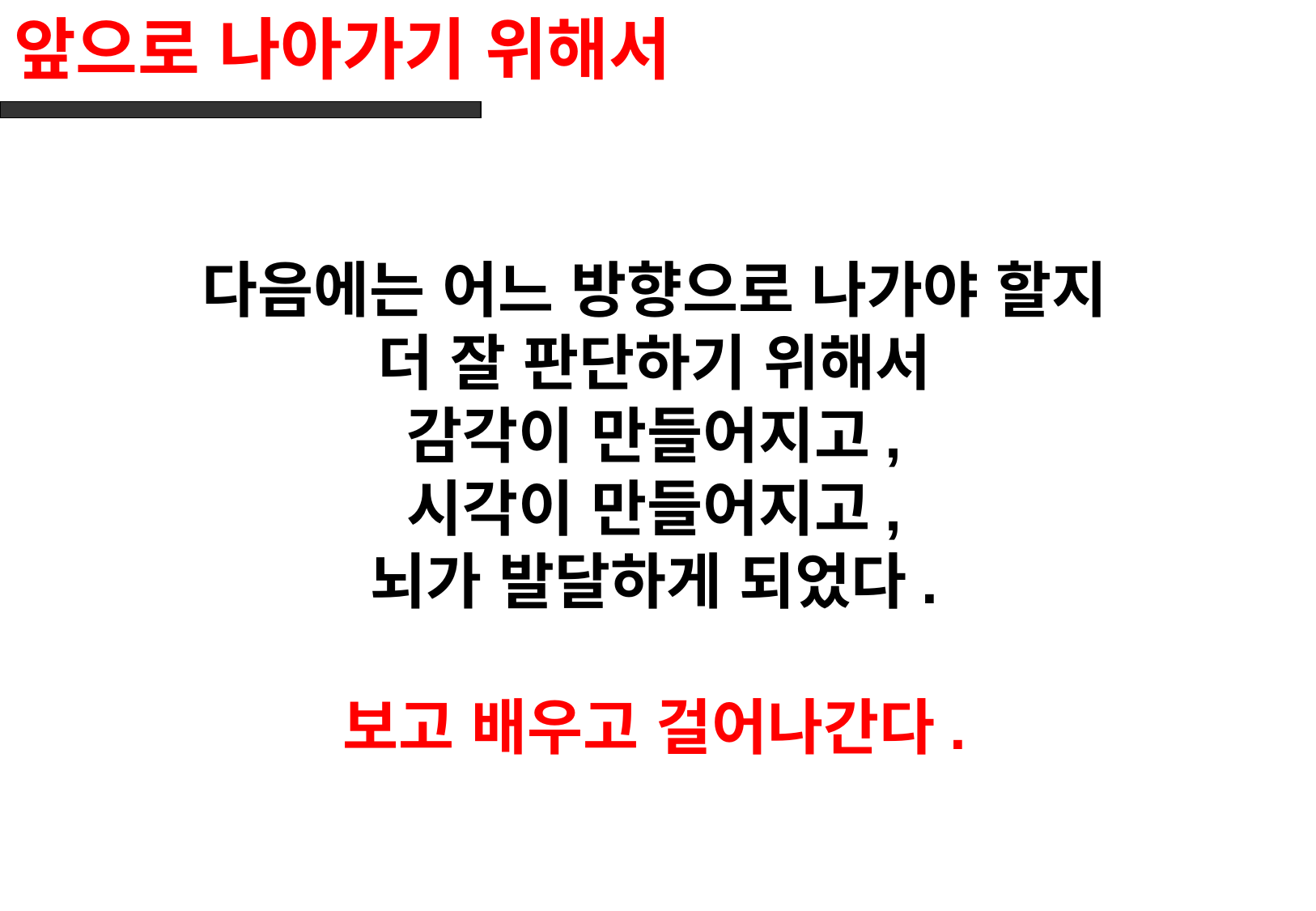

# 앞으로 나아가기 위해서
다음에는 어느 방향으로 나가야 할지
더 잘 판단하기 위해서
감각이 만들어지고,
시각이 만들어지고,
뇌가 발달하게 되었다.

보고 배우고 걸어나간다.